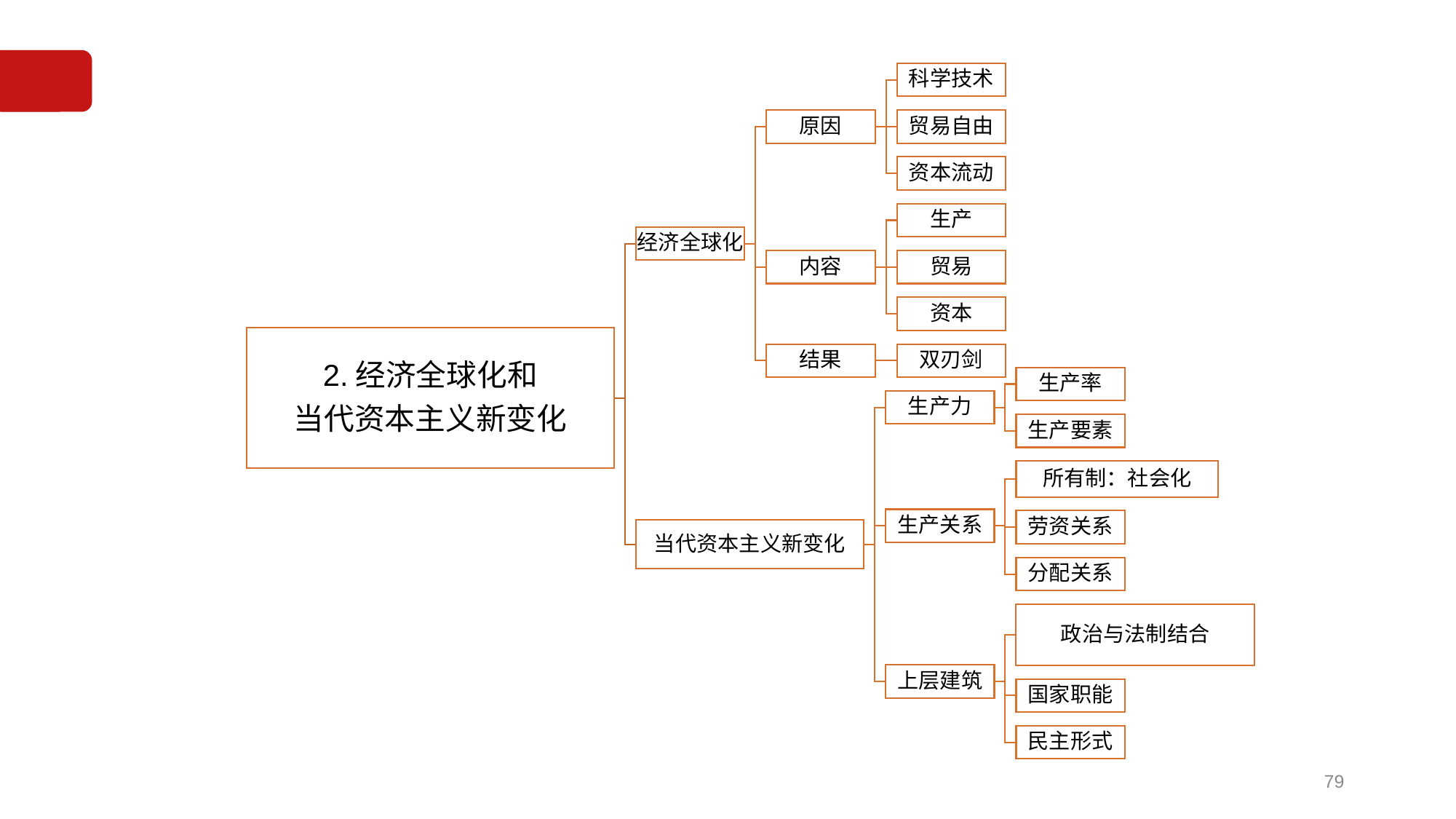

2.经济全球化和
当代资本主义新变化
经济全球化
原因
科学技术
贸易自由
资本流动
内容
生产
贸易
资本
结果
双刃剑
当代资本主义新变化
生产力
生产率
生产要素
生产关系
所有制：社会化
劳资关系
分配关系
上层建筑
政治与法制结合
国家职能
民主形式
79